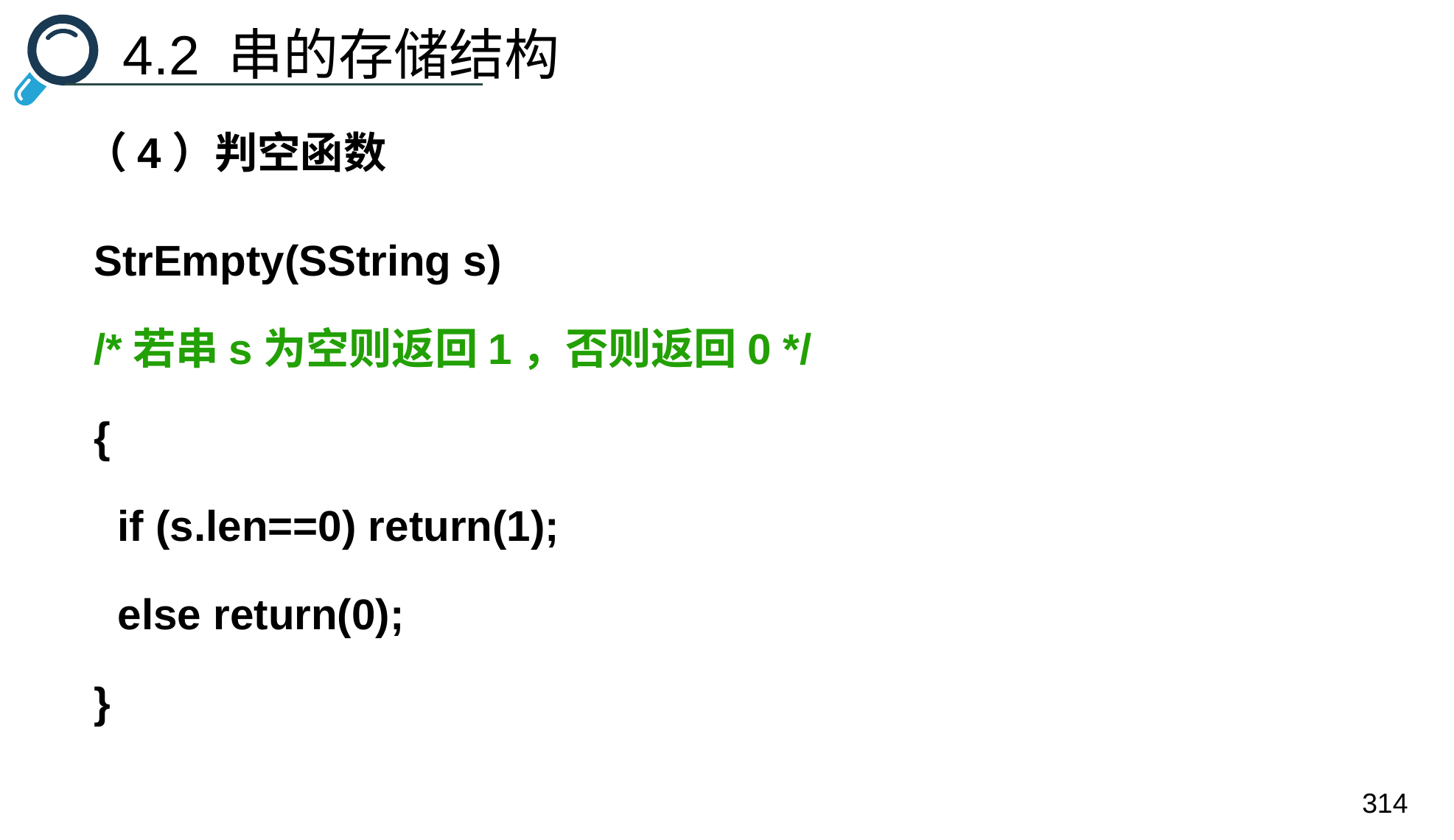

4.2 串的存储结构
（4）判空函数
StrEmpty(SString s)
/*若串s为空则返回1，否则返回0 */
{
  if (s.len==0) return(1);
  else return(0);
}
314